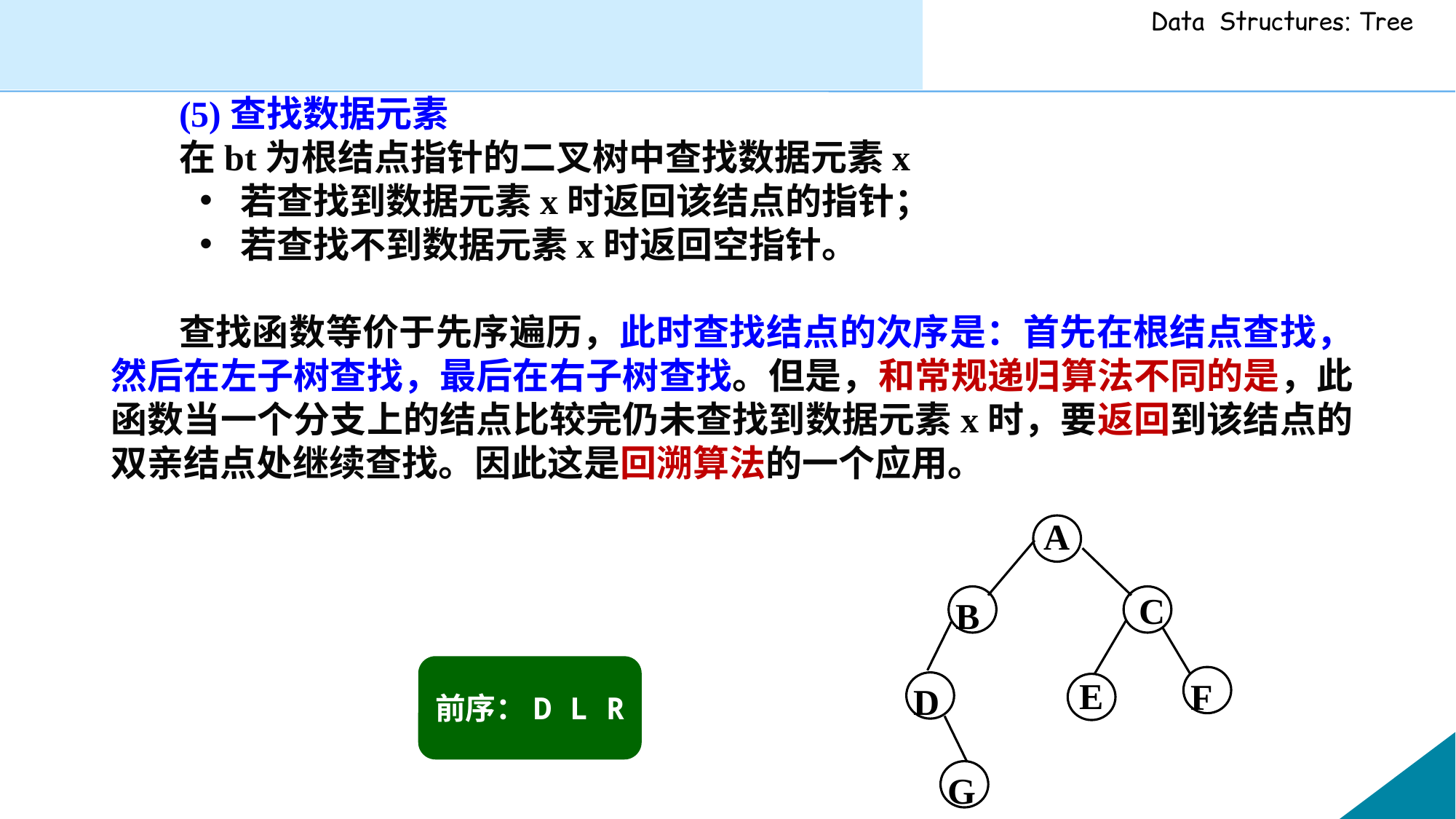

(5)查找数据元素
在bt为根结点指针的二叉树中查找数据元素x
若查找到数据元素x时返回该结点的指针；
若查找不到数据元素x时返回空指针。

查找函数等价于先序遍历，此时查找结点的次序是：首先在根结点查找，然后在左子树查找，最后在右子树查找。但是，和常规递归算法不同的是，此函数当一个分支上的结点比较完仍未查找到数据元素x时，要返回到该结点的双亲结点处继续查找。因此这是回溯算法的一个应用。

A

C

B

F

E

D

G
前序：D L R